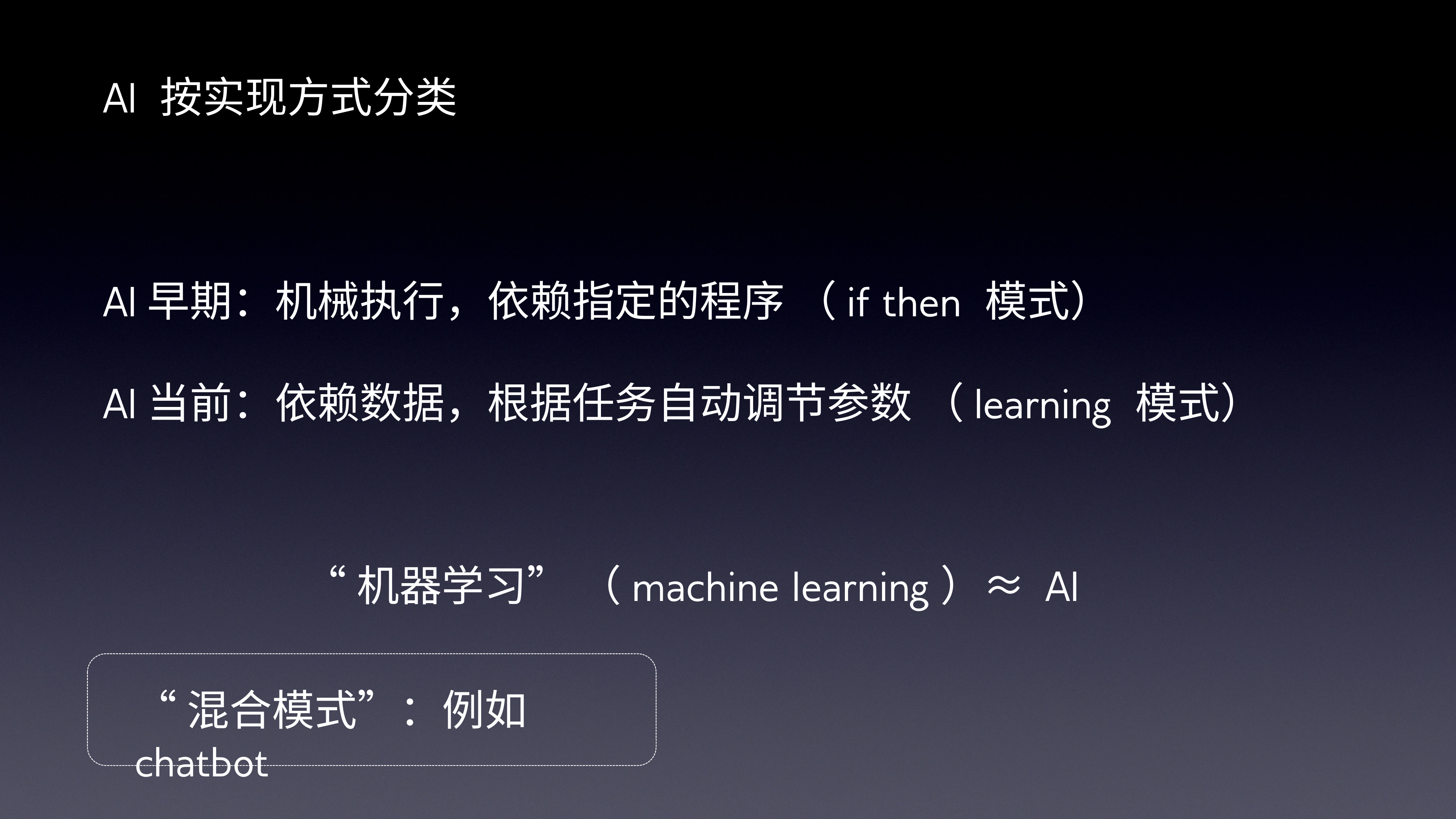

AI 按实现方式分类

AI早期：机械执行，依赖指定的程序 （if then 模式）

AI当前：依赖数据，根据任务自动调节参数 （learning 模式）
“机器学习” （machine learning）≈ AI

“混合模式”：例如 chatbot